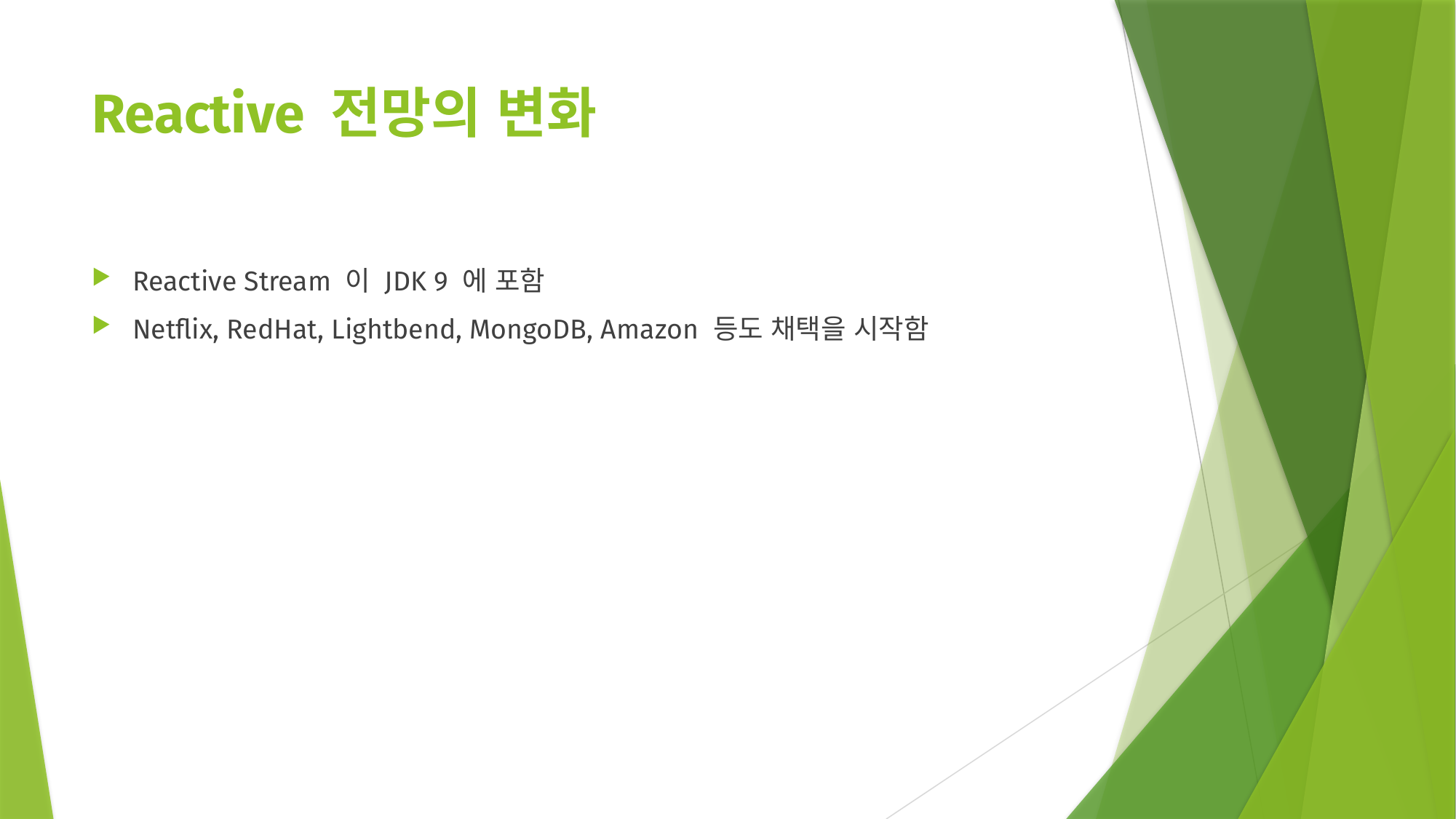

# Reactive 전망의 변화
Reactive Stream 이 JDK 9 에 포함
Netflix, RedHat, Lightbend, MongoDB, Amazon 등도 채택을 시작함